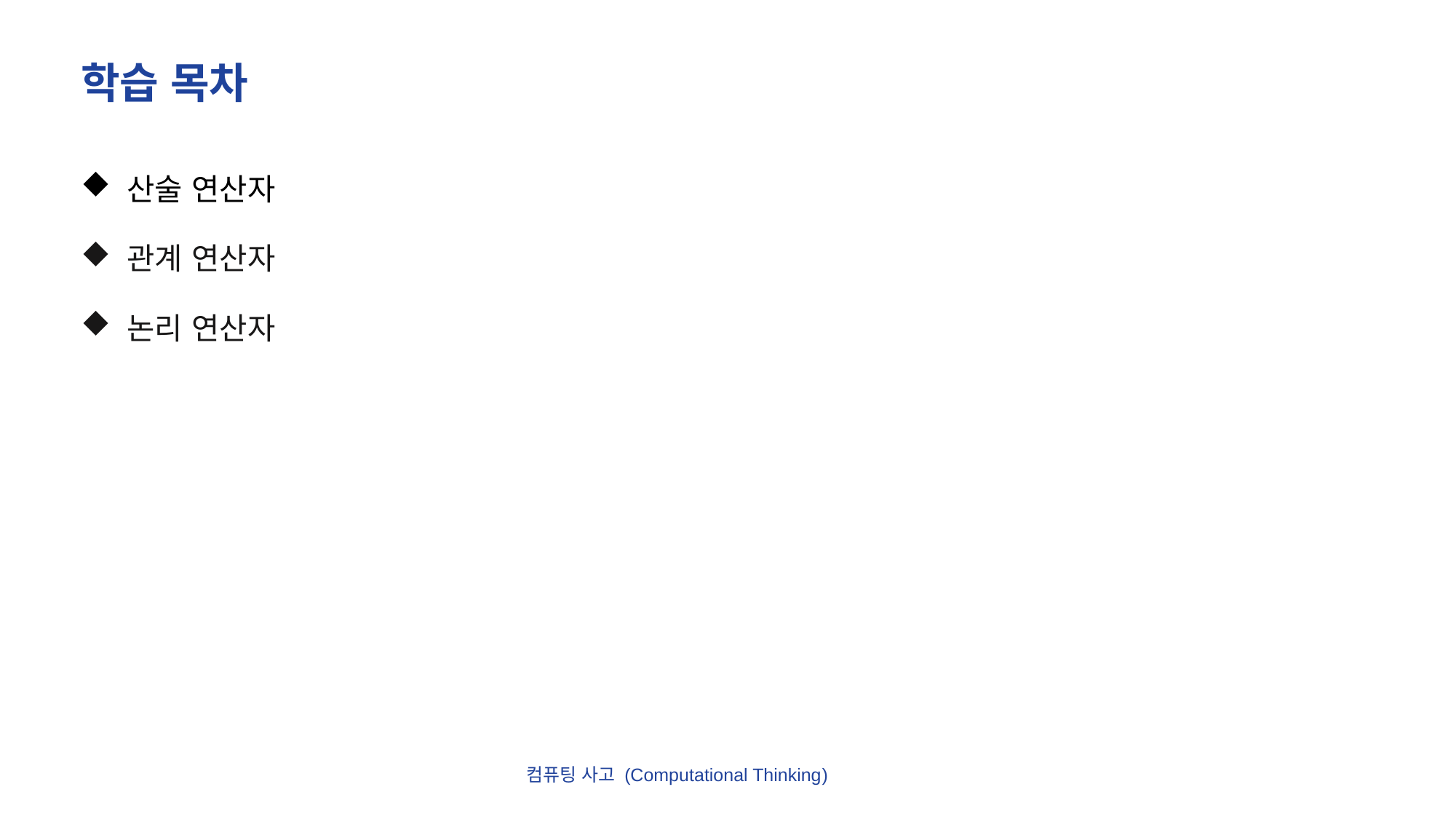

# 학습 목차
 산술 연산자
 관계 연산자
 논리 연산자